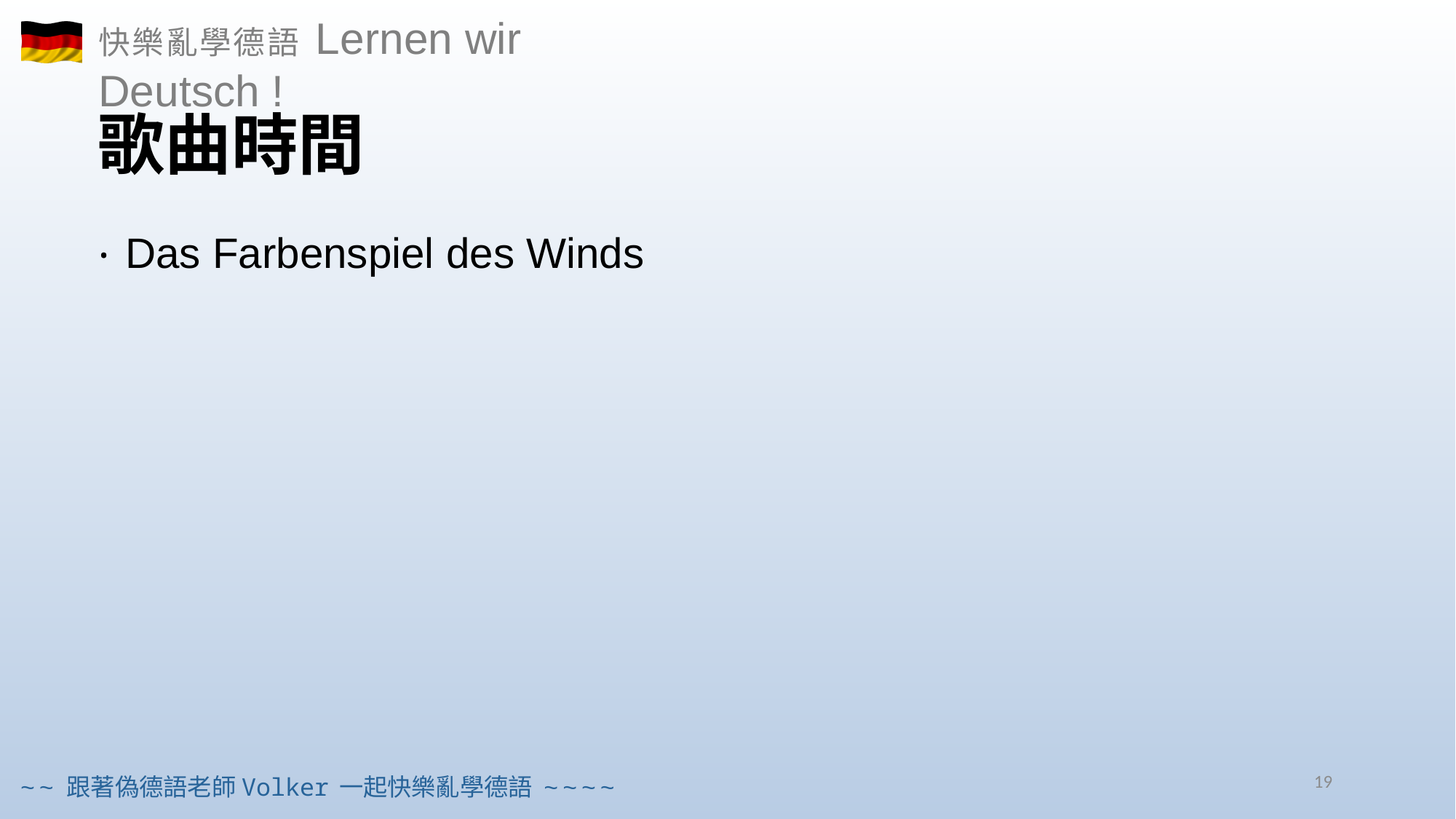

# 歌曲時間
Das Farbenspiel des Winds
19